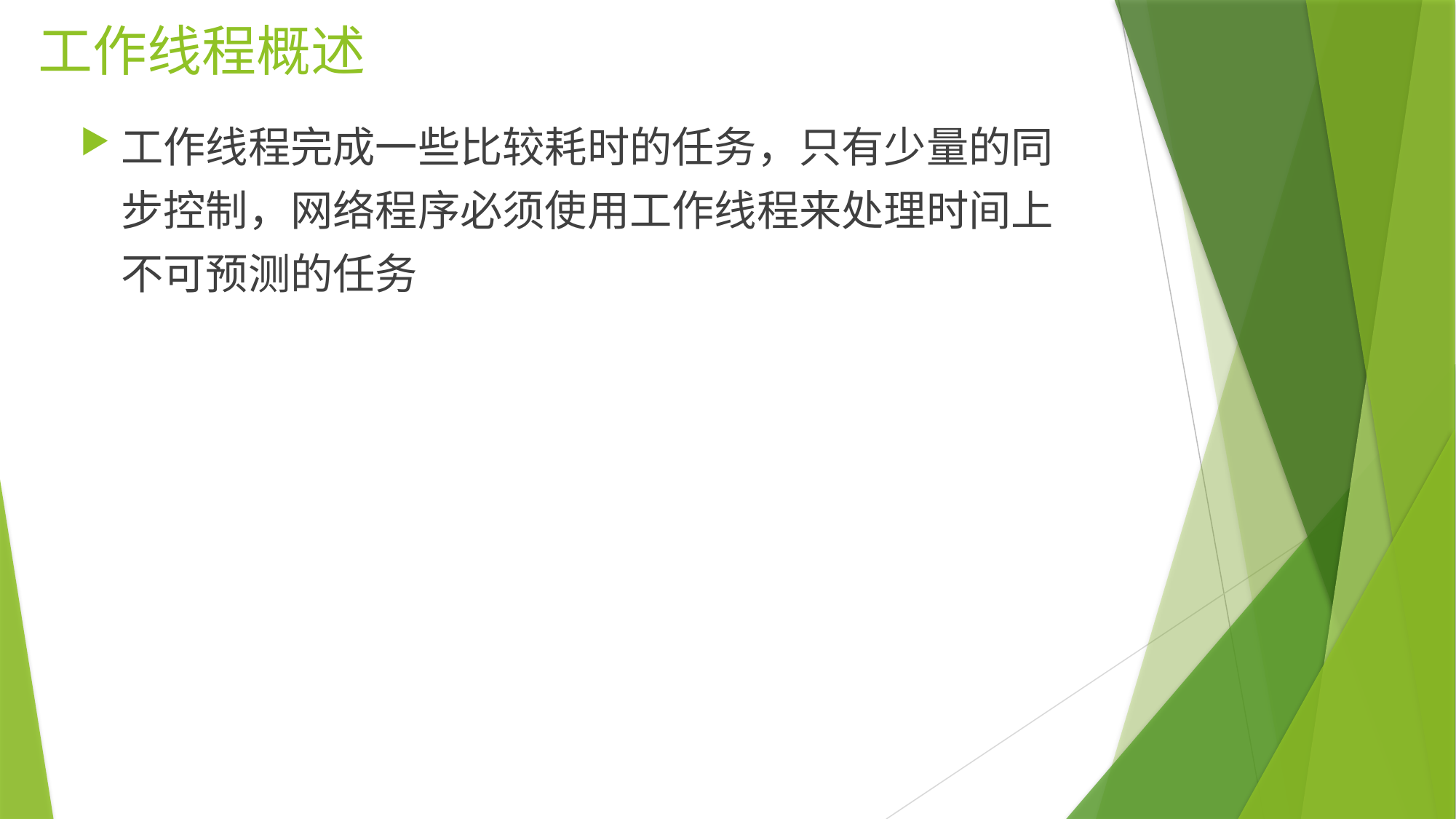

# 工作线程概述
工作线程完成一些比较耗时的任务，只有少量的同步控制，网络程序必须使用工作线程来处理时间上不可预测的任务